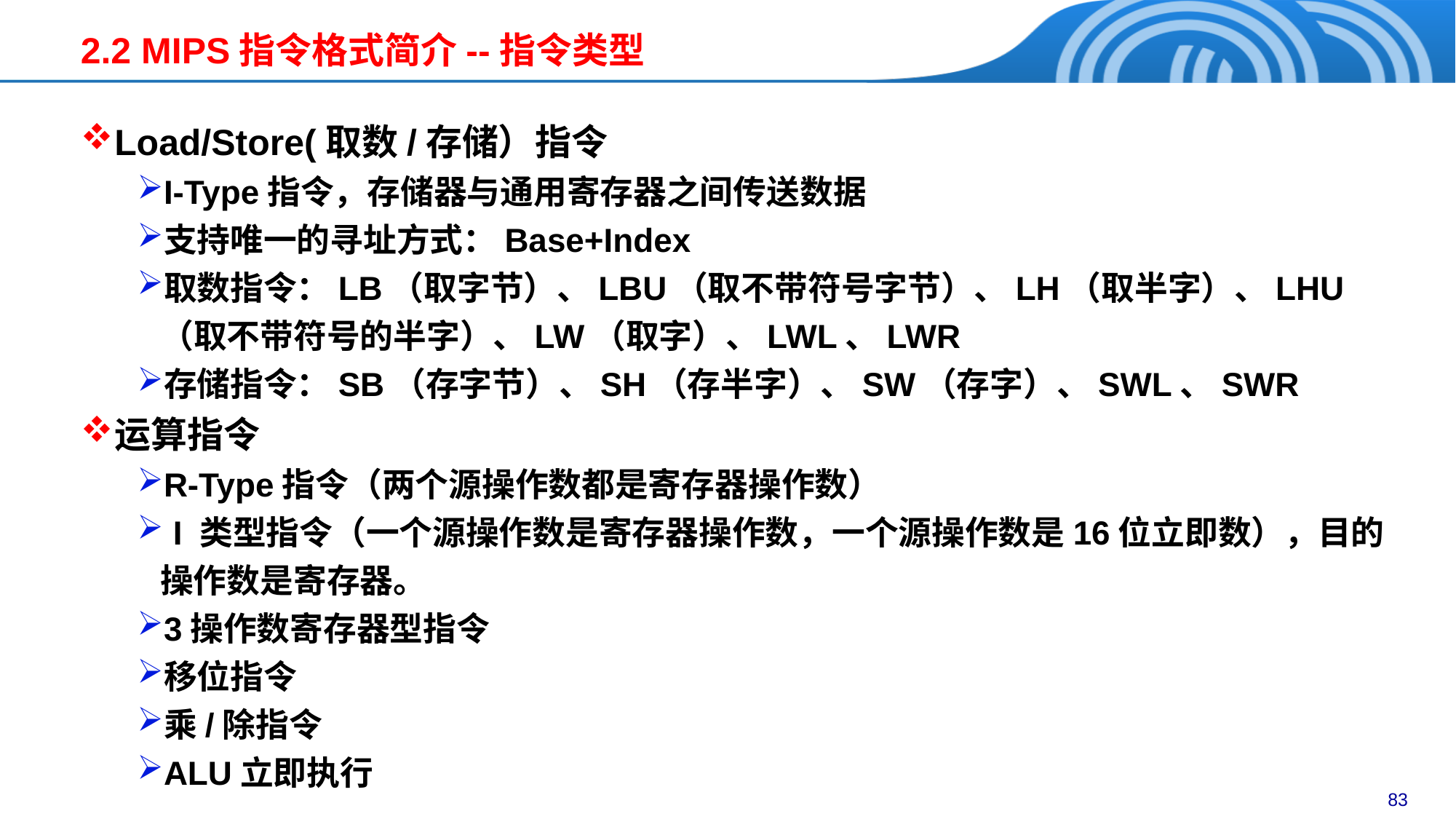

2.2 MIPS指令格式简介--指令类型
Load/Store(取数/存储）指令
I-Type指令，存储器与通用寄存器之间传送数据
支持唯一的寻址方式：Base+Index
取数指令：LB（取字节）、LBU（取不带符号字节）、LH（取半字）、LHU（取不带符号的半字）、LW（取字）、LWL、LWR
存储指令：SB（存字节）、SH（存半字）、SW（存字）、SWL、SWR
运算指令
R-Type指令（两个源操作数都是寄存器操作数）
 I 类型指令（一个源操作数是寄存器操作数，一个源操作数是16位立即数），目的操作数是寄存器。
3操作数寄存器型指令
移位指令
乘/除指令
ALU立即执行